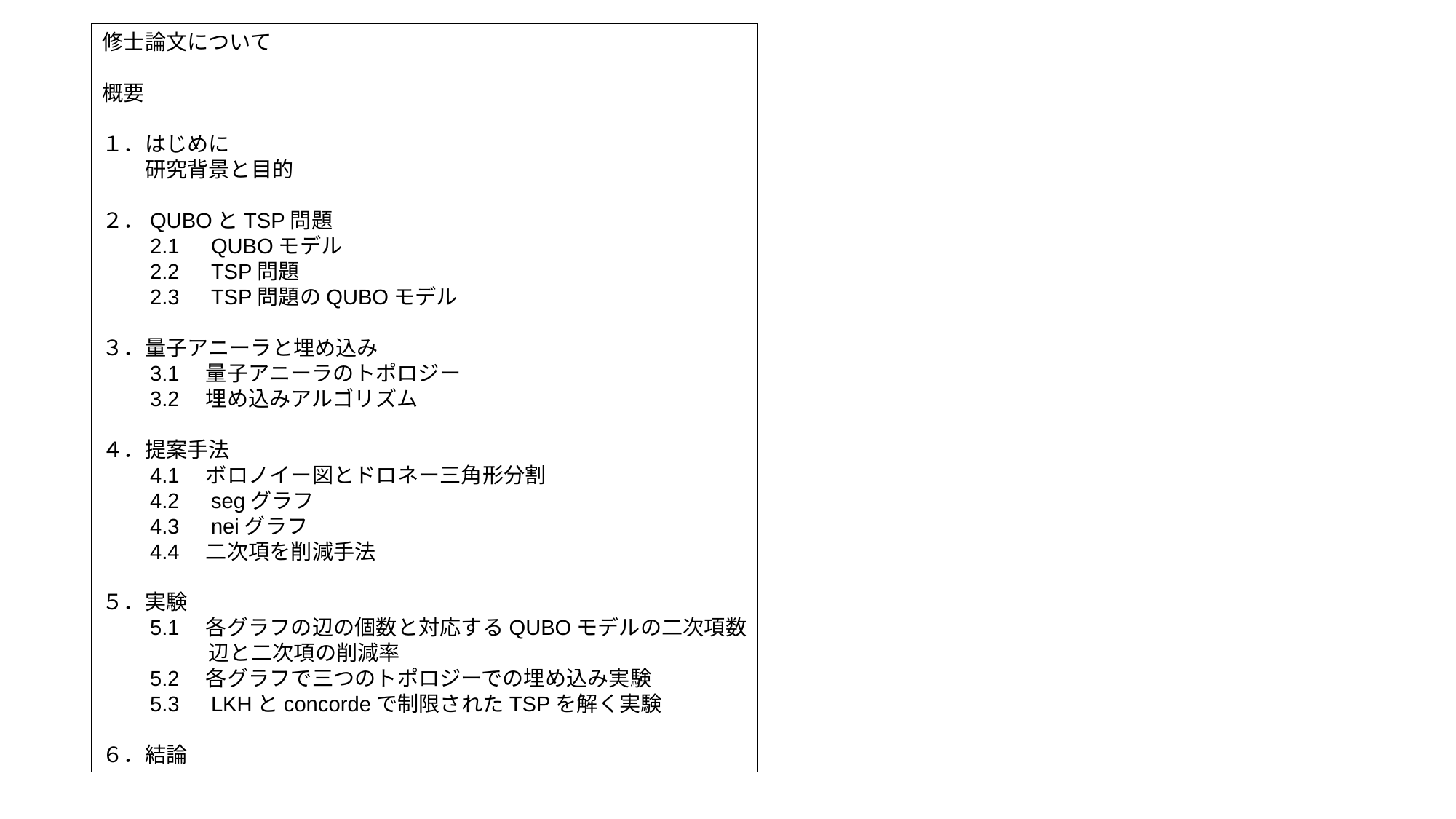

修士論文について

概要

１．はじめに
　　研究背景と目的

２．QUBOとTSP問題
　　2.1　QUBOモデル
　　2.2　TSP問題
　　2.3　TSP問題のQUBOモデル

３．量子アニーラと埋め込み
　　3.1　量子アニーラのトポロジー
　　3.2　埋め込みアルゴリズム

４．提案手法
　　4.1　ボロノイー図とドロネー三角形分割
　　4.2　segグラフ
　　4.3　neiグラフ
　　4.4　二次項を削減手法

５．実験
　　5.1　各グラフの辺の個数と対応するQUBOモデルの二次項数
　　　　　辺と二次項の削減率
　　5.2　各グラフで三つのトポロジーでの埋め込み実験
　　5.3　LKHとconcordeで制限されたTSPを解く実験

６．結論